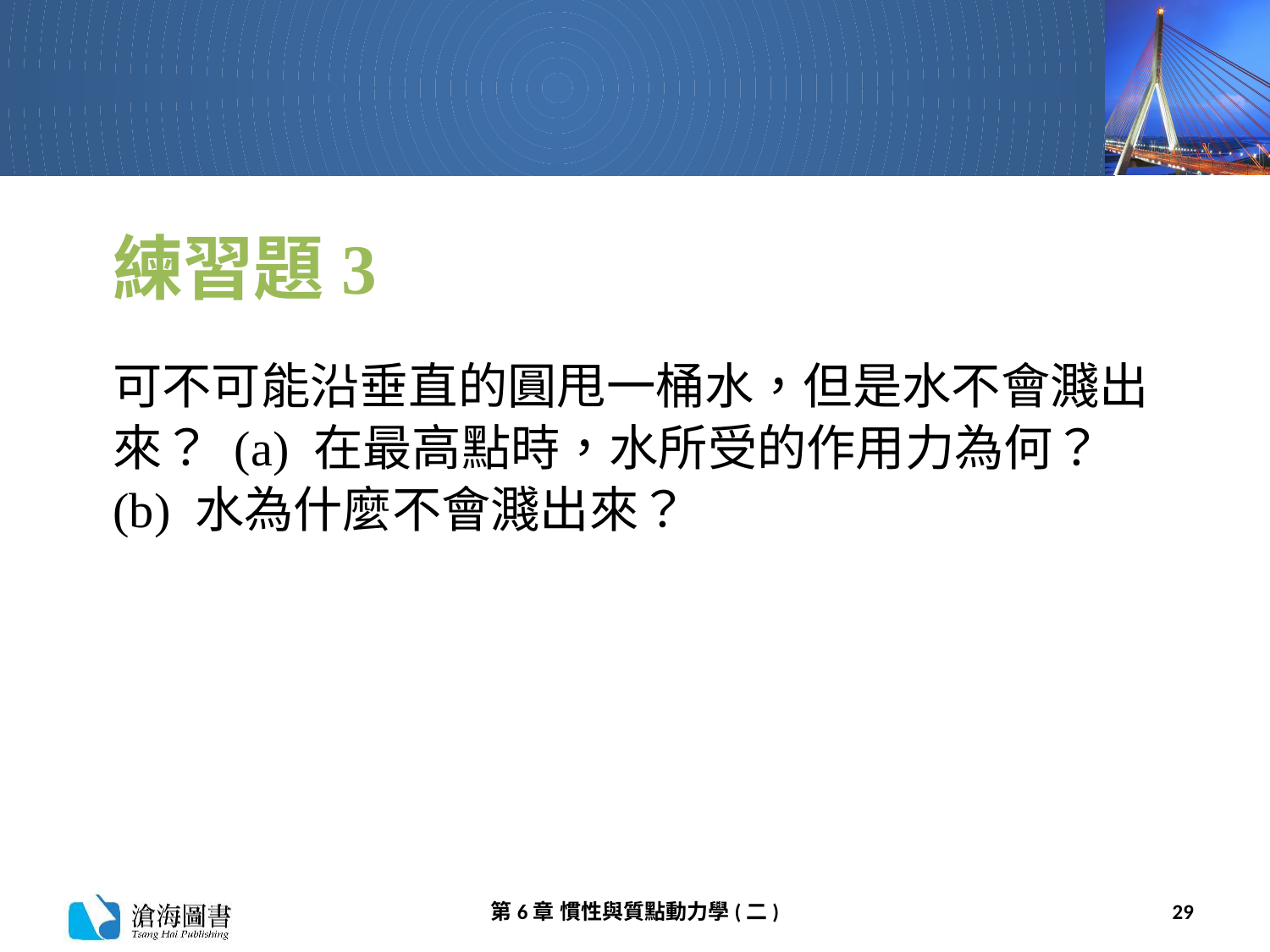

# 練習題3
可不可能沿垂直的圓甩一桶水，但是水不會濺出來？ (a) 在最高點時，水所受的作用力為何？(b) 水為什麼不會濺出來？
第6章 慣性與質點動力學(二)
29